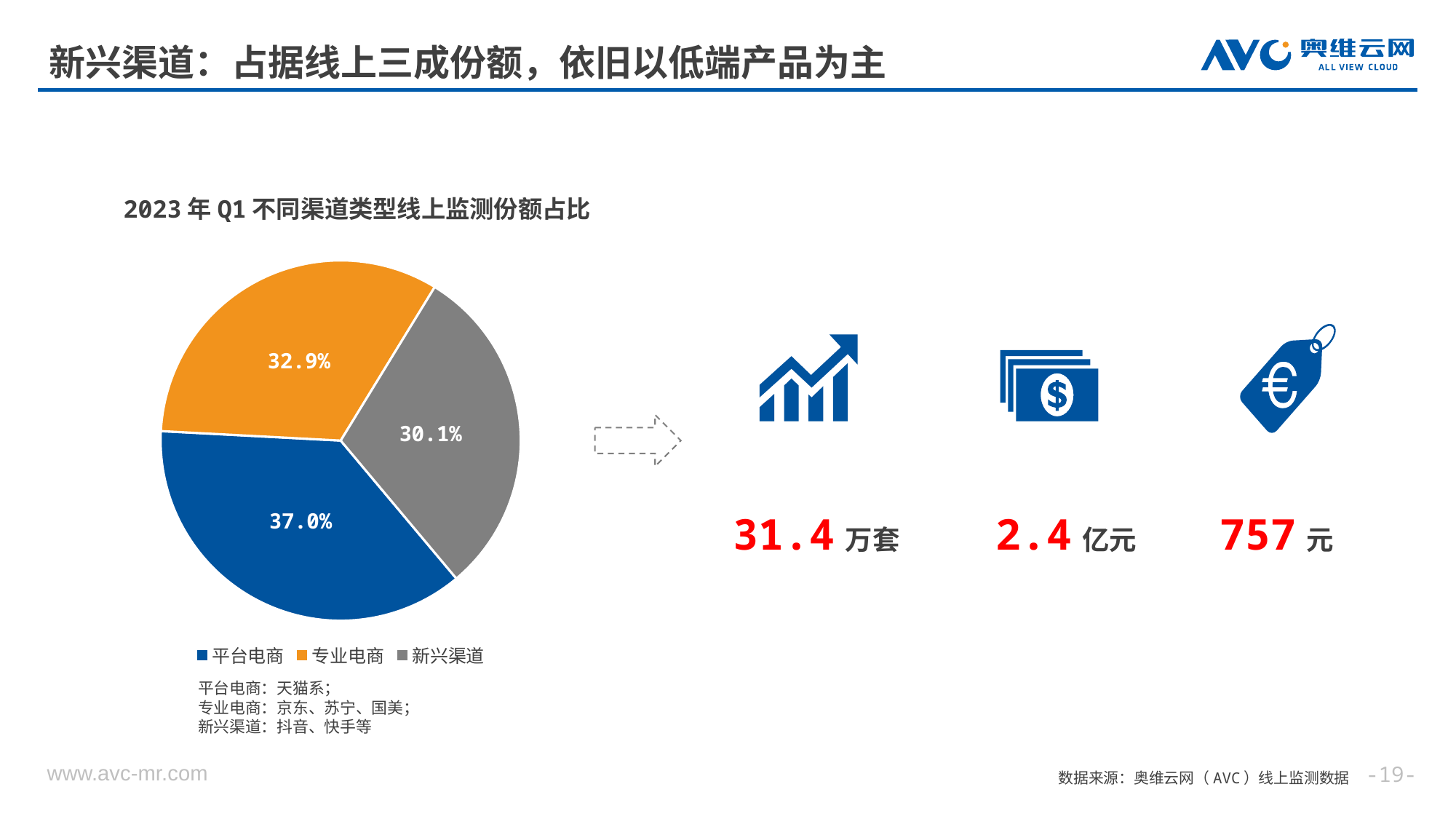

# 新兴渠道：占据线上三成份额，依旧以低端产品为主
2023年Q1不同渠道类型线上监测份额占比

### Chart

| Category | 销售额 |
|---|---|
| 平台电商 | 0.369501976223827 |
| 专业电商 | 0.329160878261922 |
| 新兴渠道 | 0.301337145514251 |

31.4万套
2.4亿元
757元
平台电商：天猫系；
专业电商：京东、苏宁、国美；
新兴渠道：抖音、快手等
-19-
数据来源：奥维云网（AVC）线上监测数据